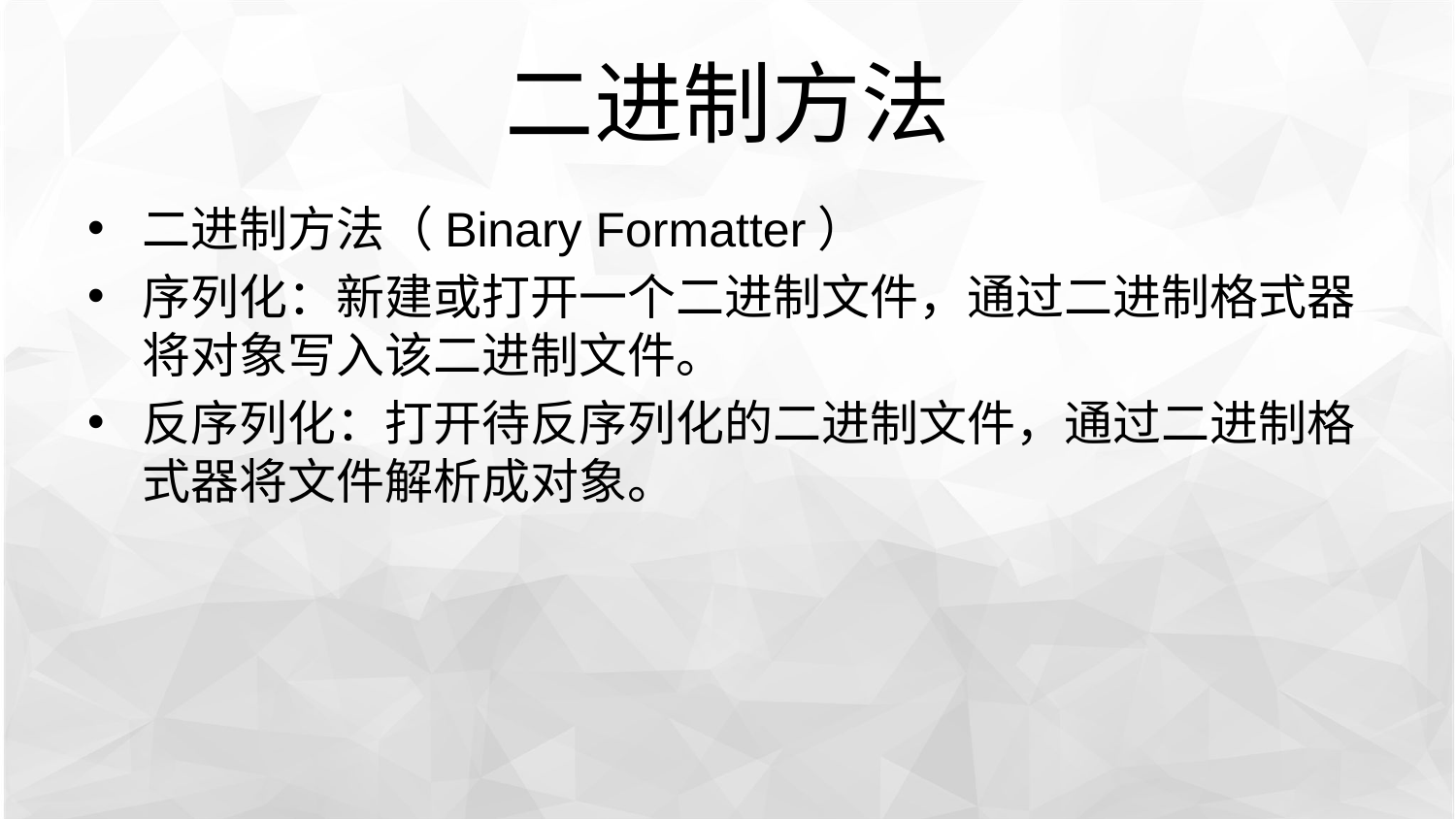

# 二进制方法
二进制方法（Binary Formatter）
序列化：新建或打开一个二进制文件，通过二进制格式器将对象写入该二进制文件。
反序列化：打开待反序列化的二进制文件，通过二进制格式器将文件解析成对象。